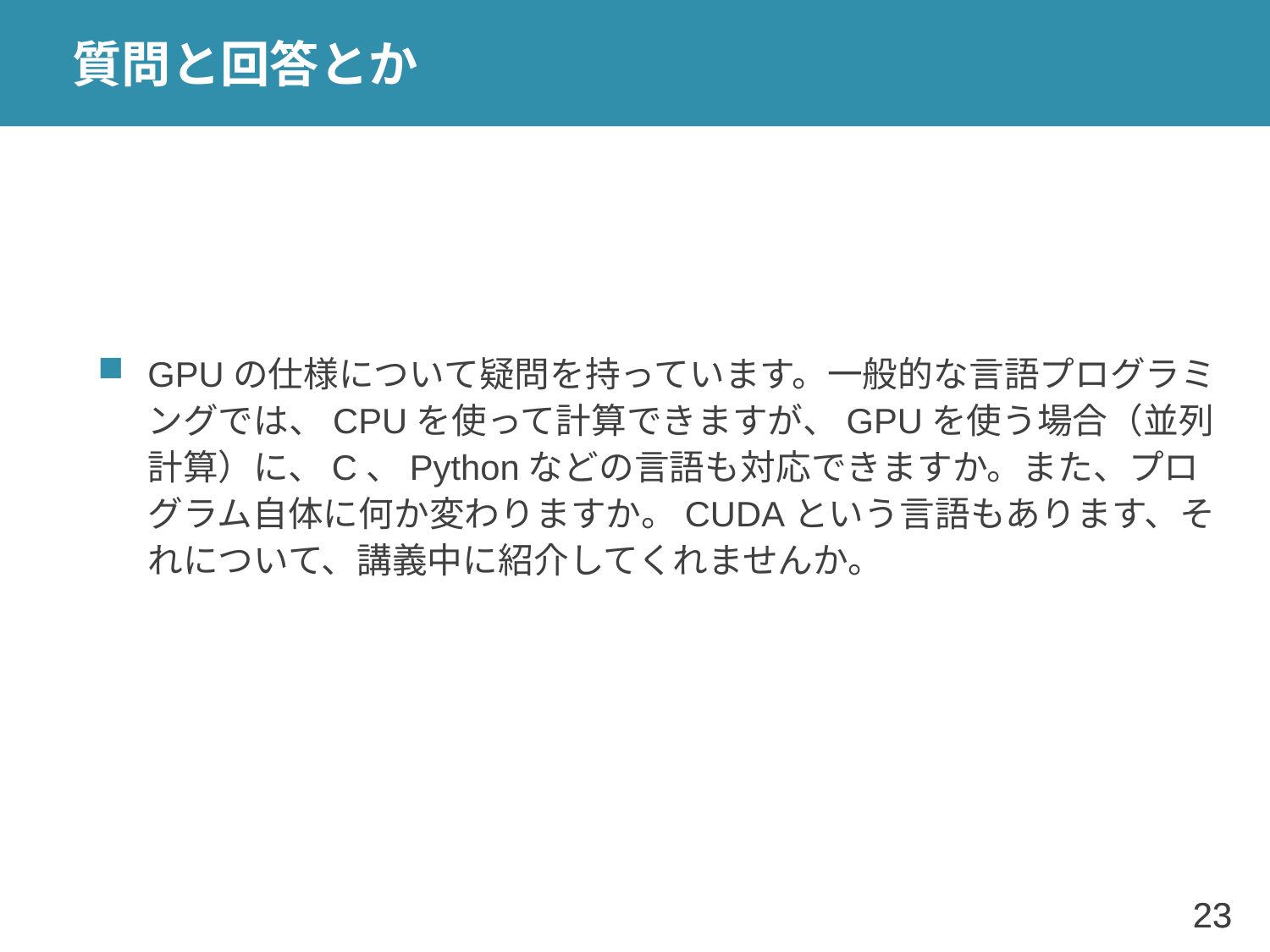

# 質問と回答とか
GPUの仕様について疑問を持っています。一般的な言語プログラミングでは、CPUを使って計算できますが、GPUを使う場合（並列計算）に、C、Pythonなどの言語も対応できますか。また、プログラム自体に何か変わりますか。CUDAという言語もあります、それについて、講義中に紹介してくれませんか。